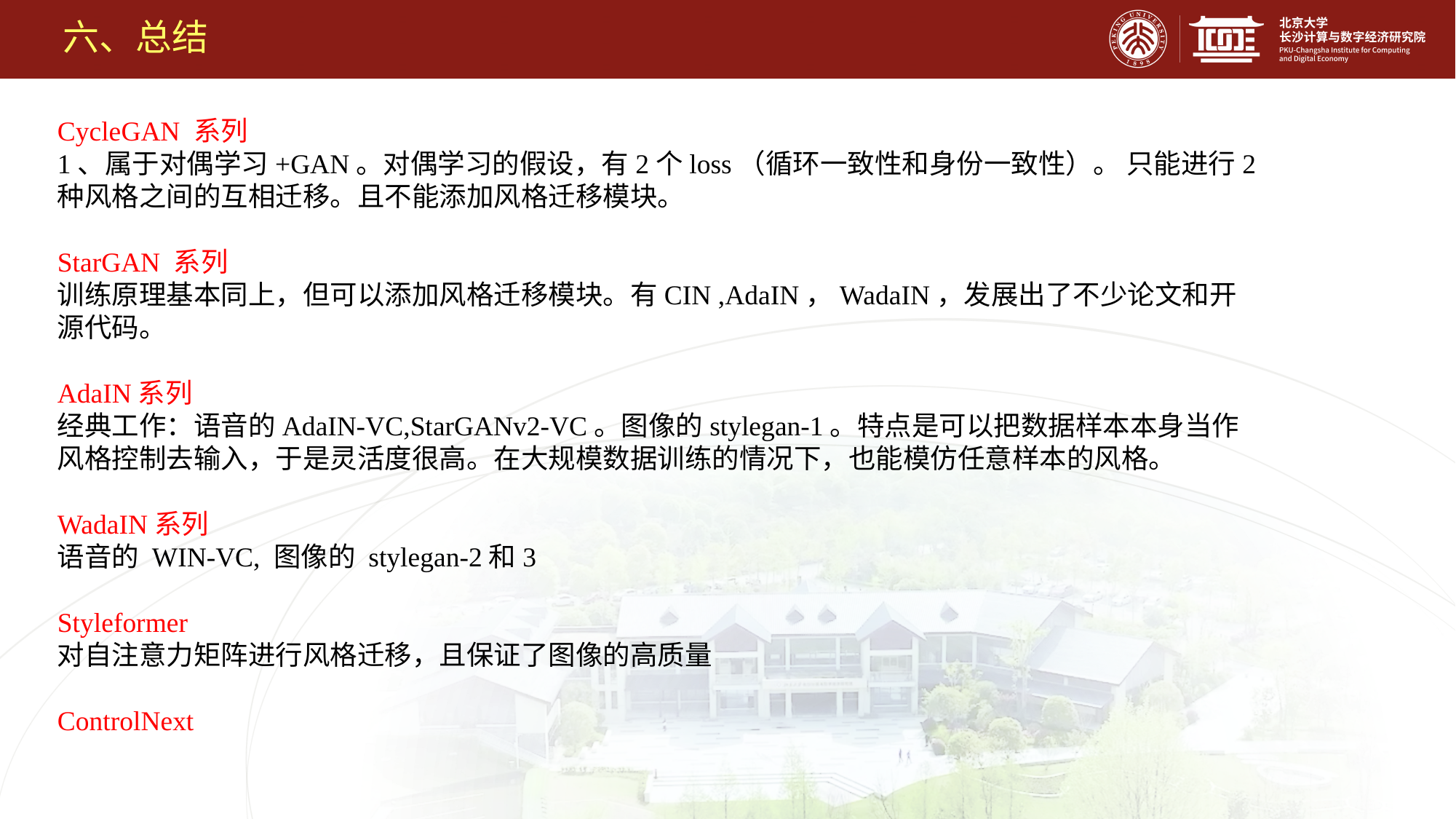

# 六、总结
CycleGAN 系列
1、属于对偶学习+GAN。对偶学习的假设，有2个loss（循环一致性和身份一致性）。 只能进行2种风格之间的互相迁移。且不能添加风格迁移模块。

StarGAN 系列
训练原理基本同上，但可以添加风格迁移模块。有CIN ,AdaIN，WadaIN，发展出了不少论文和开源代码。

AdaIN系列
经典工作：语音的AdaIN-VC,StarGANv2-VC。图像的stylegan-1。特点是可以把数据样本本身当作风格控制去输入，于是灵活度很高。在大规模数据训练的情况下，也能模仿任意样本的风格。

WadaIN系列
语音的 WIN-VC, 图像的 stylegan-2和3

Styleformer
对自注意力矩阵进行风格迁移，且保证了图像的高质量

ControlNext